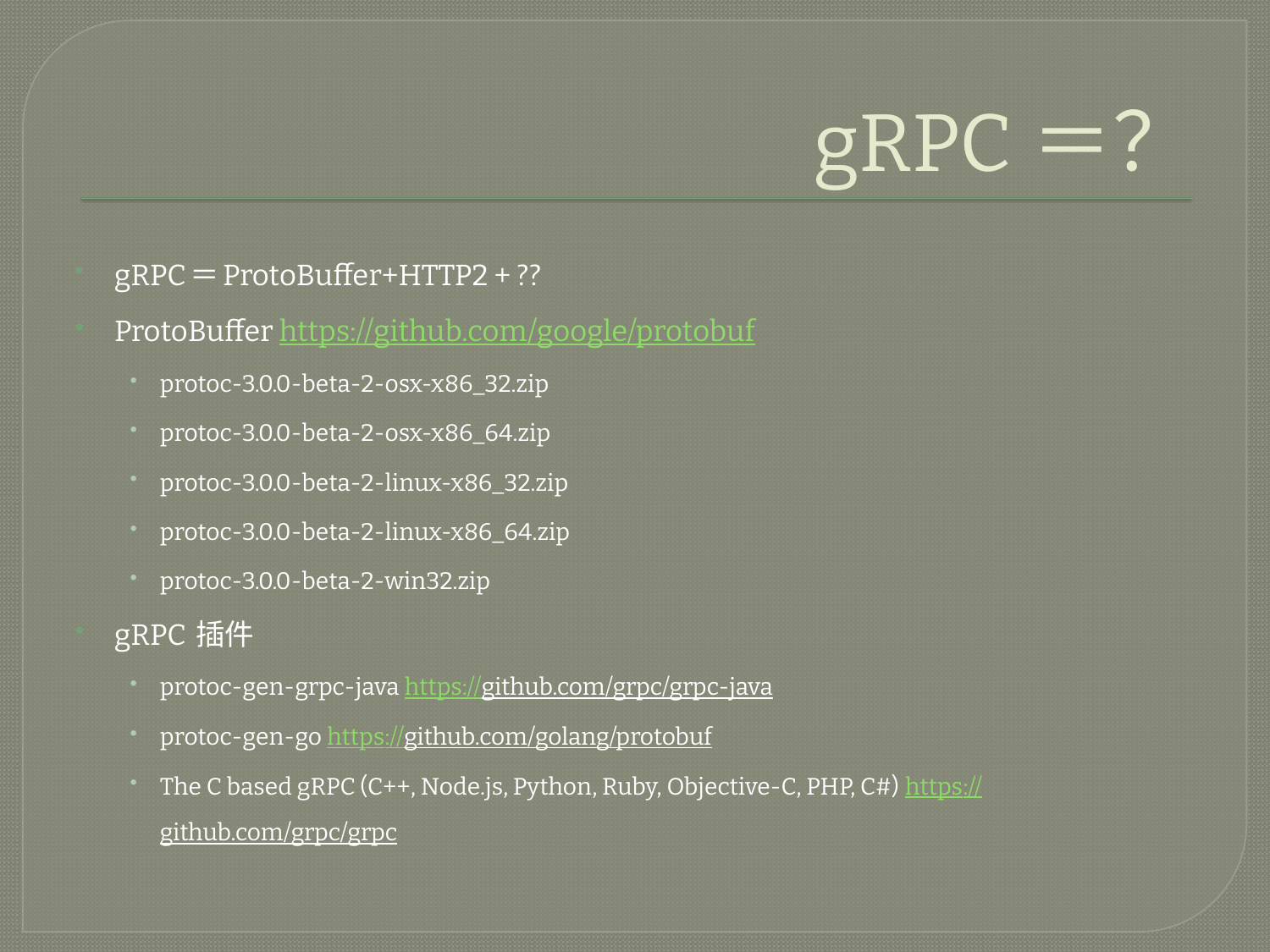

# gRPC＝？
gRPC＝ProtoBuffer+HTTP2 + ??
ProtoBuffer https://github.com/google/protobuf
protoc-3.0.0-beta-2-osx-x86_32.zip
protoc-3.0.0-beta-2-osx-x86_64.zip
protoc-3.0.0-beta-2-linux-x86_32.zip
protoc-3.0.0-beta-2-linux-x86_64.zip
protoc-3.0.0-beta-2-win32.zip
gRPC 插件
protoc-gen-grpc-java https://github.com/grpc/grpc-java
protoc-gen-go https://github.com/golang/protobuf
The C based gRPC (C++, Node.js, Python, Ruby, Objective-C, PHP, C#) https://github.com/grpc/grpc